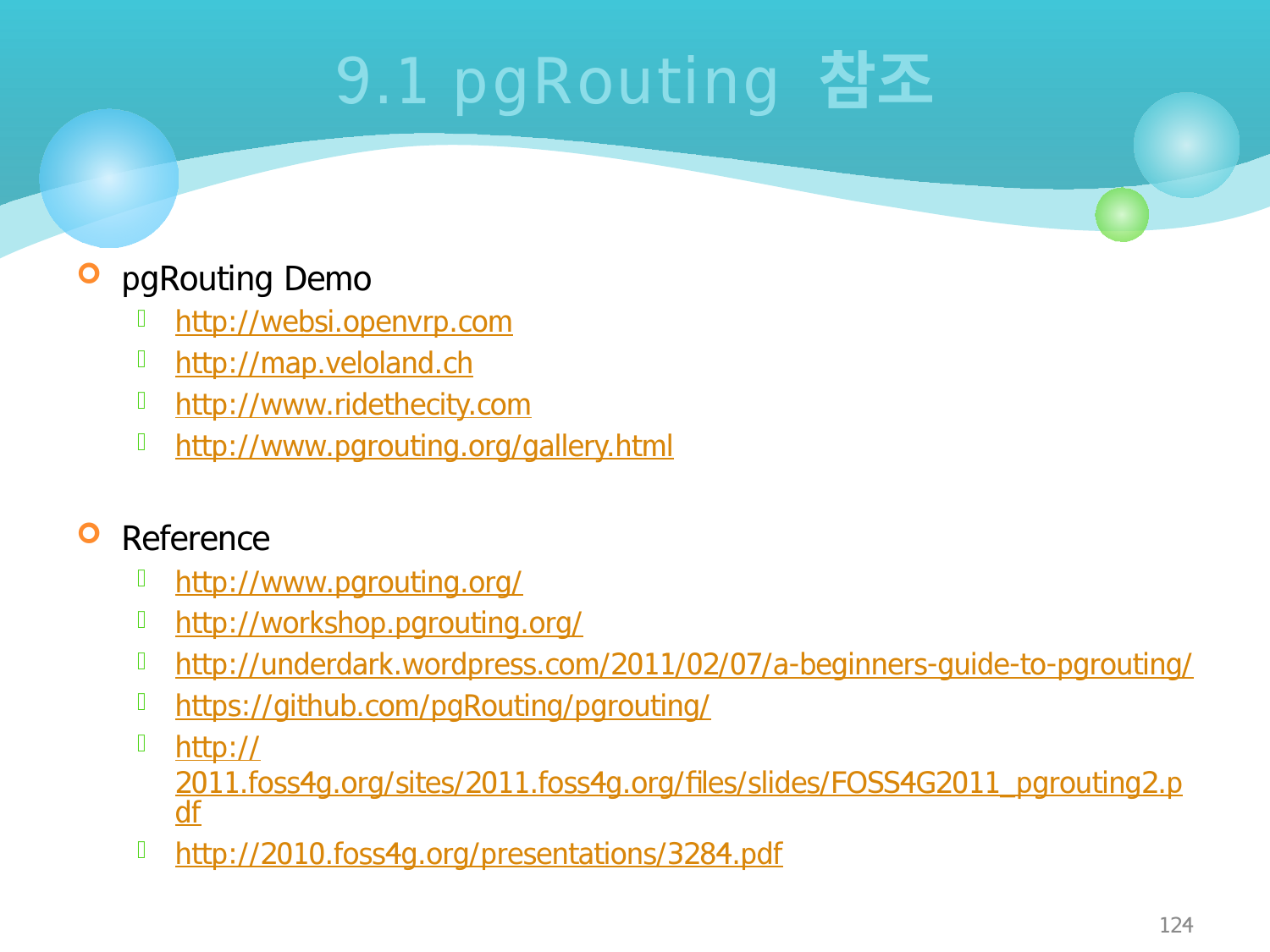

# 9.1 pgRouting 참조
pgRouting Demo
http://websi.openvrp.com
http://map.veloland.ch
http://www.ridethecity.com
http://www.pgrouting.org/gallery.html

Reference
http://www.pgrouting.org/
http://workshop.pgrouting.org/
http://underdark.wordpress.com/2011/02/07/a-beginners-guide-to-pgrouting/
https://github.com/pgRouting/pgrouting/
http://2011.foss4g.org/sites/2011.foss4g.org/files/slides/FOSS4G2011_pgrouting2.pdf
http://2010.foss4g.org/presentations/3284.pdf
124